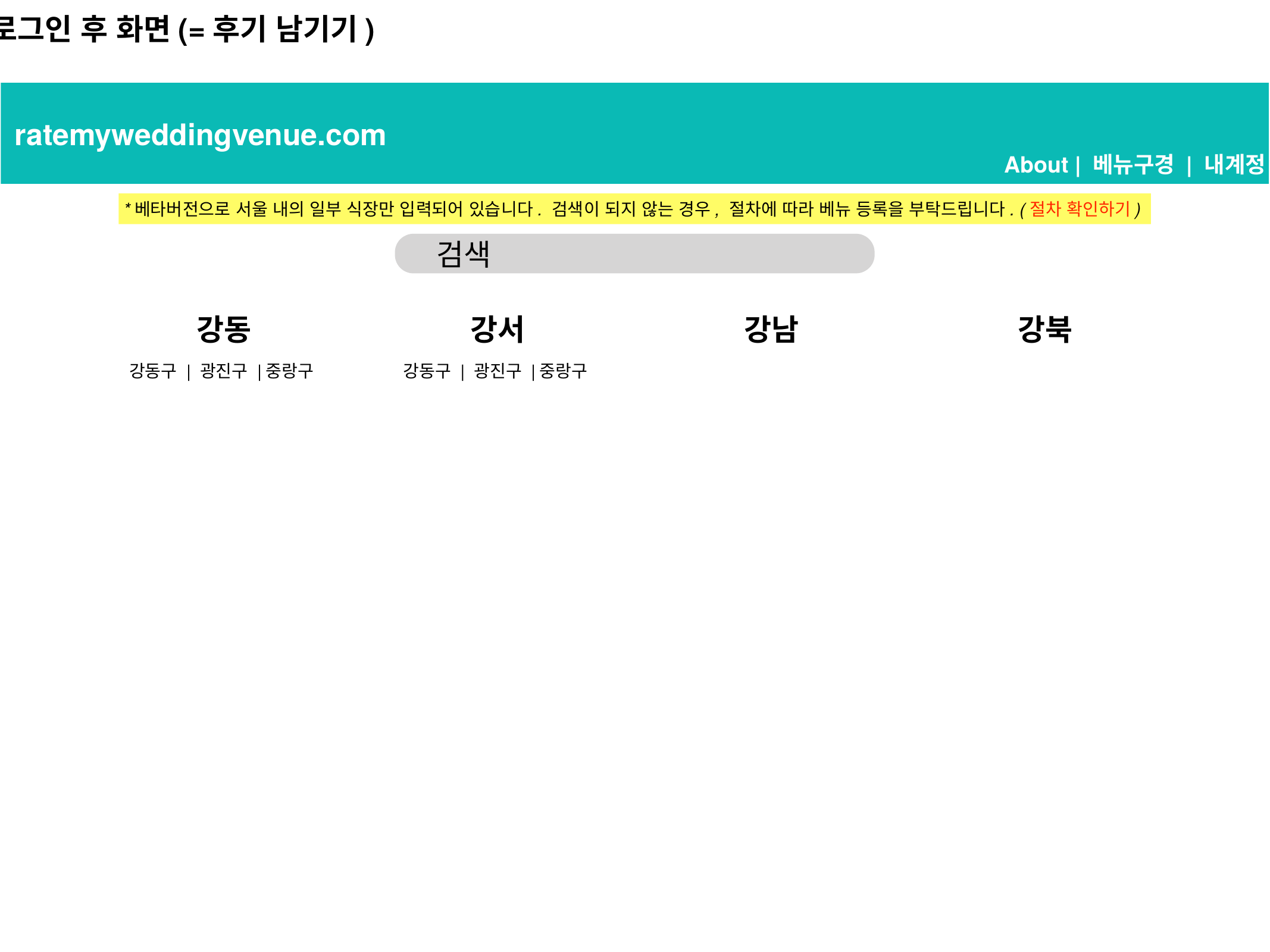

로그인 후 화면(=후기 남기기)

ratemyweddingvenue.com
About | 베뉴구경 | 내계정
*베타버전으로 서울 내의 일부 식장만 입력되어 있습니다. 검색이 되지 않는 경우, 절차에 따라 베뉴 등록을 부탁드립니다. (절차 확인하기)
검색

강동
강서
강남
강북
강동구 | 광진구 |중랑구
강동구 | 광진구 |중랑구